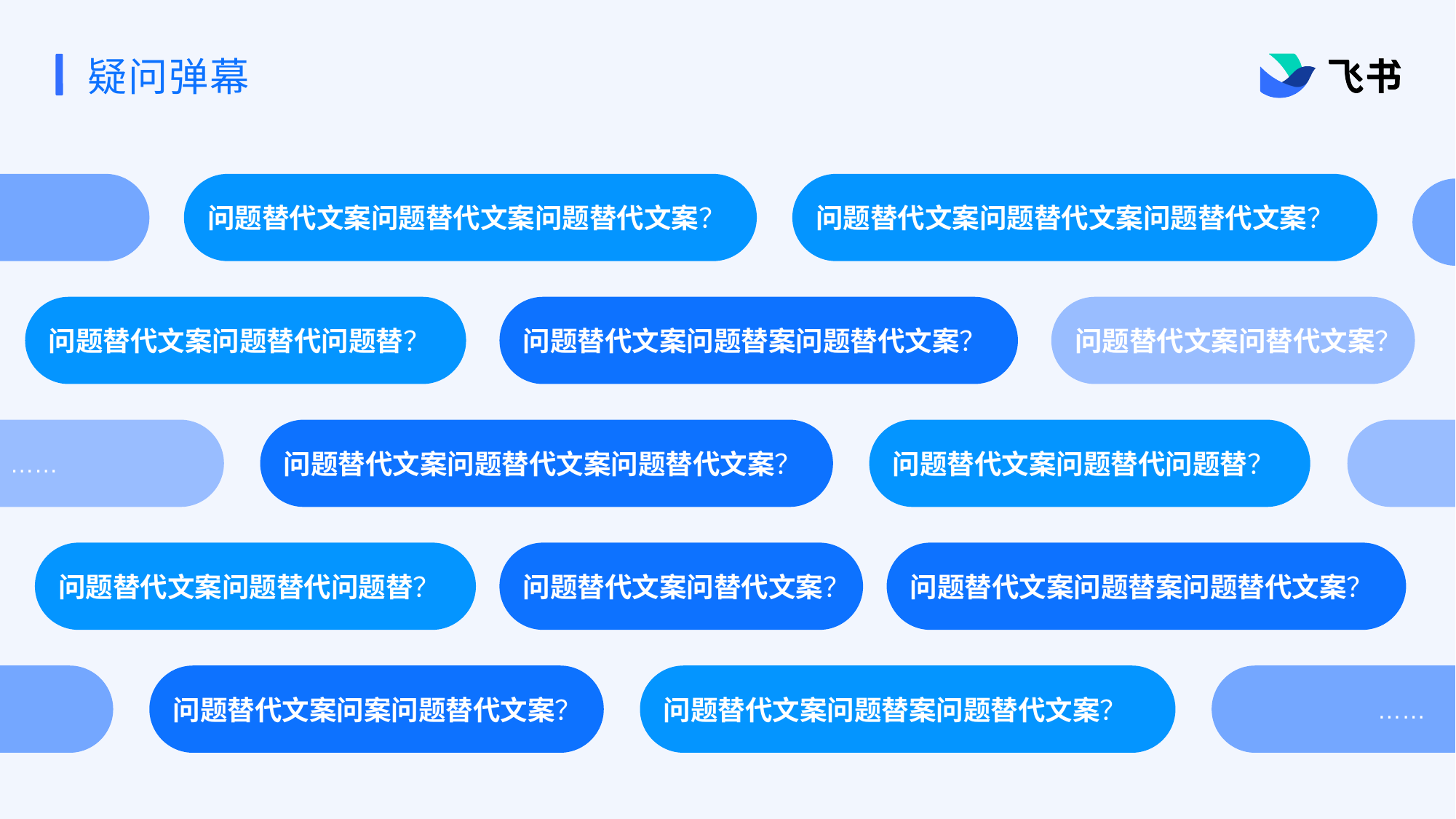

# 疑问弹幕
……
问题替代文案问题替代文案问题替代文案？
问题替代文案问题替代文案问题替代文案？
……
问题替代文案问题替代问题替？
问题替代文案问题替案问题替代文案？
问题替代文案问替代文案？
……
问题替代文案问题替代文案问题替代文案？
问题替代文案问题替代问题替？
……

问题替代文案问题替代问题替？
问题替代文案问替代文案？
问题替代文案问题替案问题替代文案？

问题替代文案问案问题替代文案？
问题替代文案问题替案问题替代文案？
……